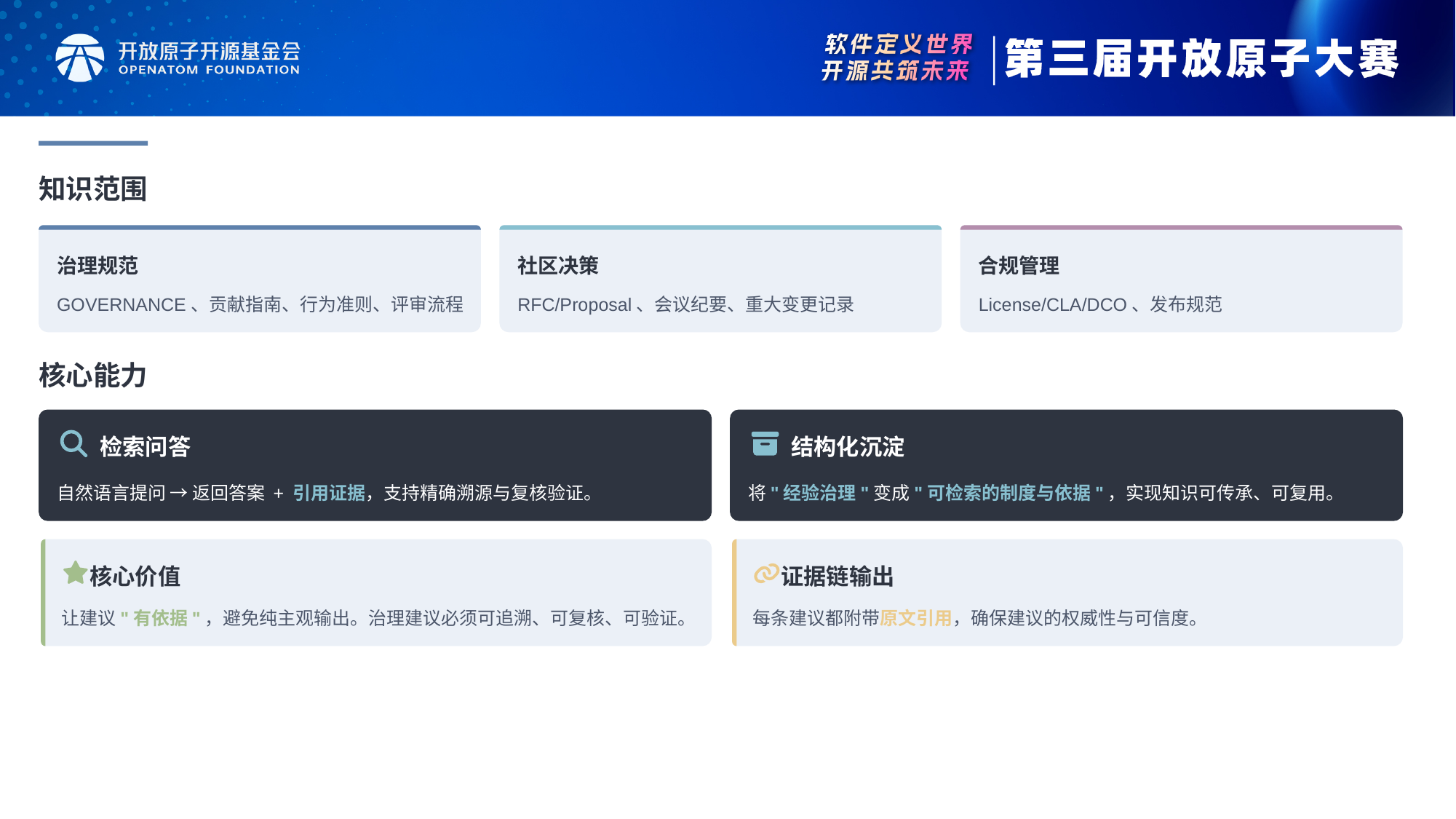

知识范围

治理规范
社区决策
合规管理
GOVERNANCE、贡献指南、行为准则、评审流程
RFC/Proposal、会议纪要、重大变更记录
License/CLA/DCO、发布规范
核心能力

检索问答
结构化沉淀

自然语言提问 → 返回答案 + 引用证据，支持精确溯源与复核验证。
将"经验治理"变成"可检索的制度与依据"，实现知识可传承、可复用。

核心价值
证据链输出

让建议"有依据"，避免纯主观输出。治理建议必须可追溯、可复核、可验证。
每条建议都附带原文引用，确保建议的权威性与可信度。